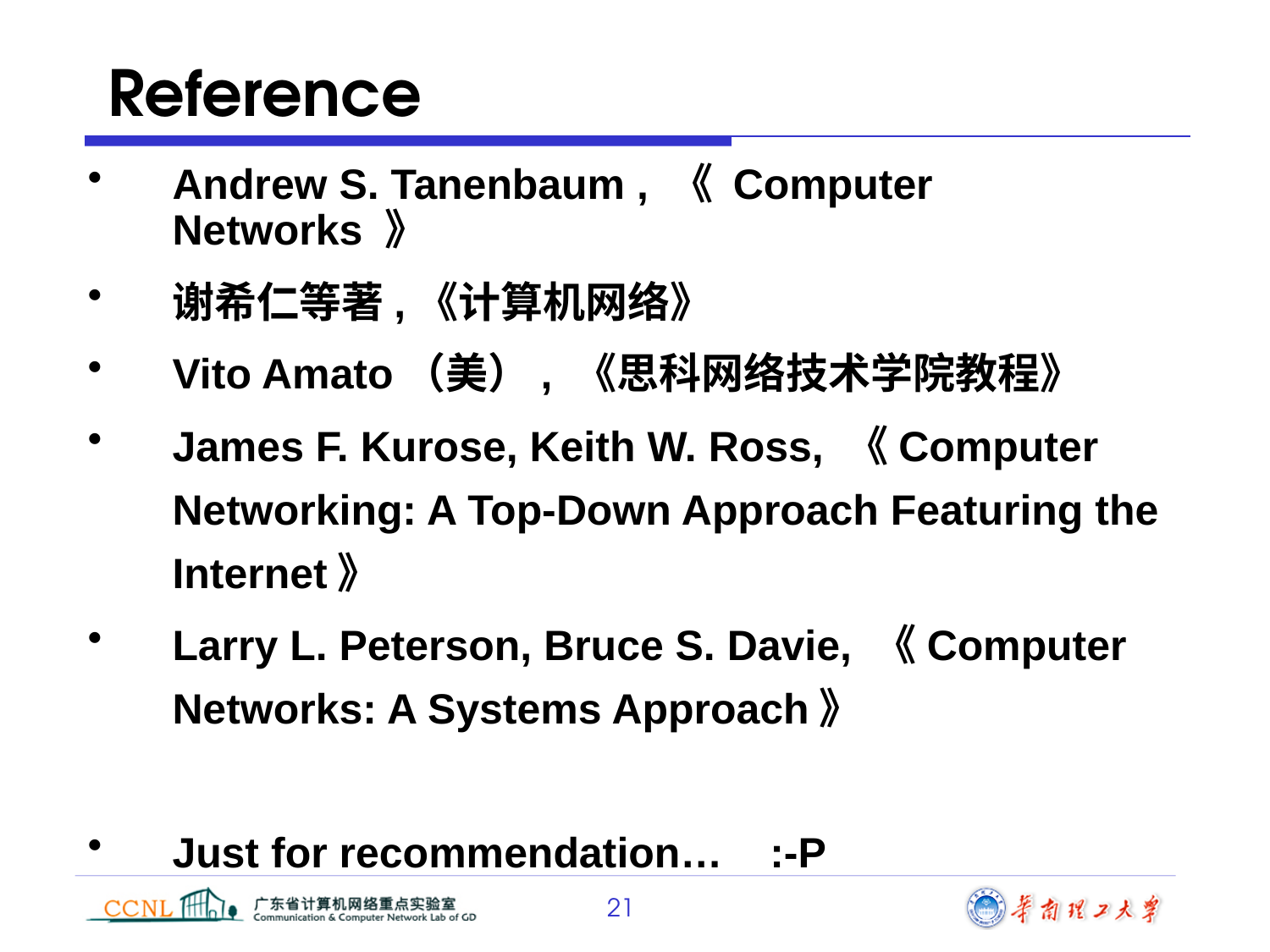

# Reference
Andrew S. Tanenbaum , 《 Computer Networks 》
谢希仁等著,《计算机网络》
Vito Amato（美）, 《思科网络技术学院教程》
James F. Kurose, Keith W. Ross, 《Computer Networking: A Top-Down Approach Featuring the Internet》
Larry L. Peterson, Bruce S. Davie, 《Computer Networks: A Systems Approach》

Just for recommendation…    :-P